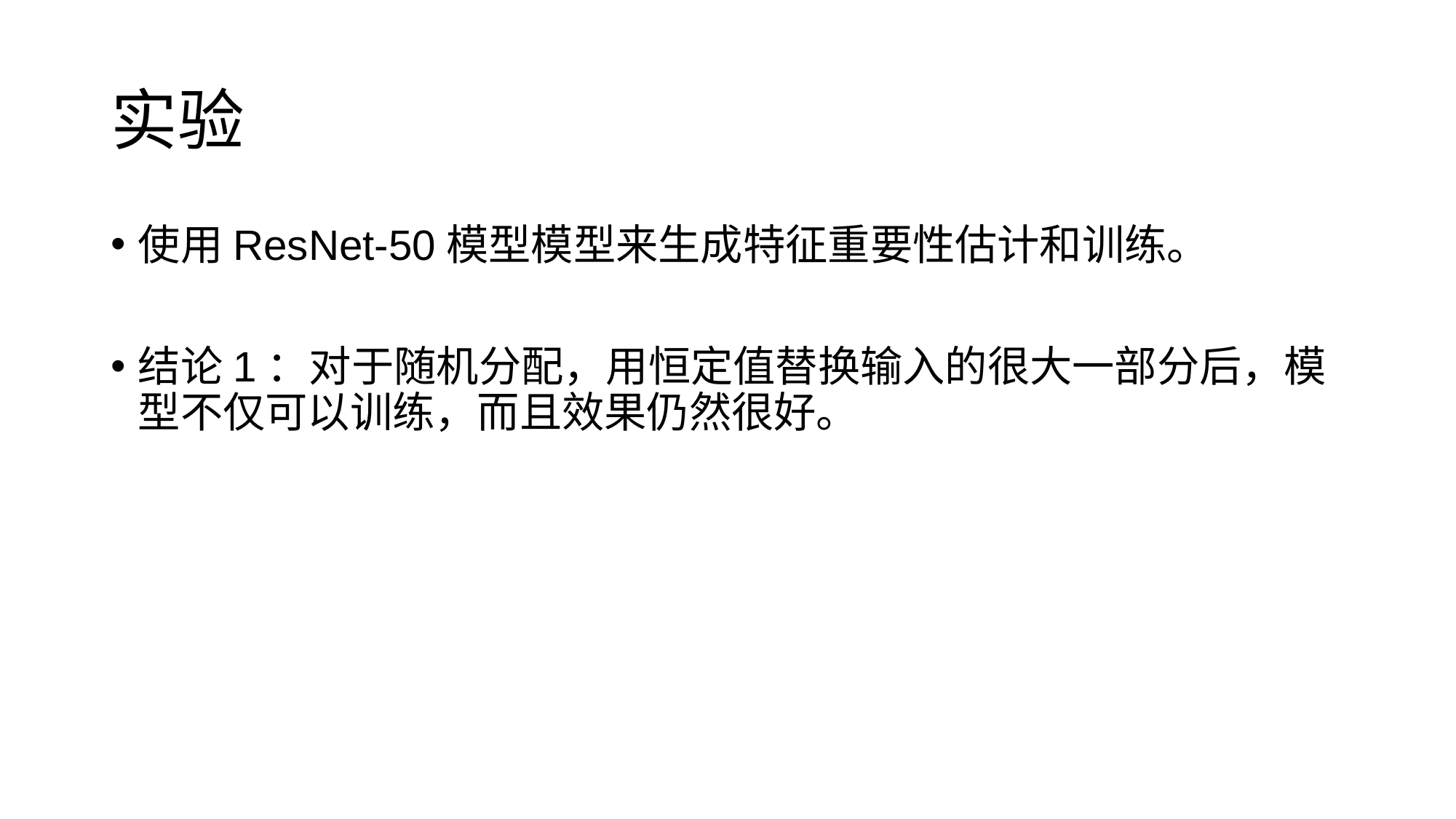

# 实验
使用ResNet-50模型模型来生成特征重要性估计和训练。

结论1：对于随机分配，用恒定值替换输入的很大一部分后，模型不仅可以训练，而且效果仍然很好。